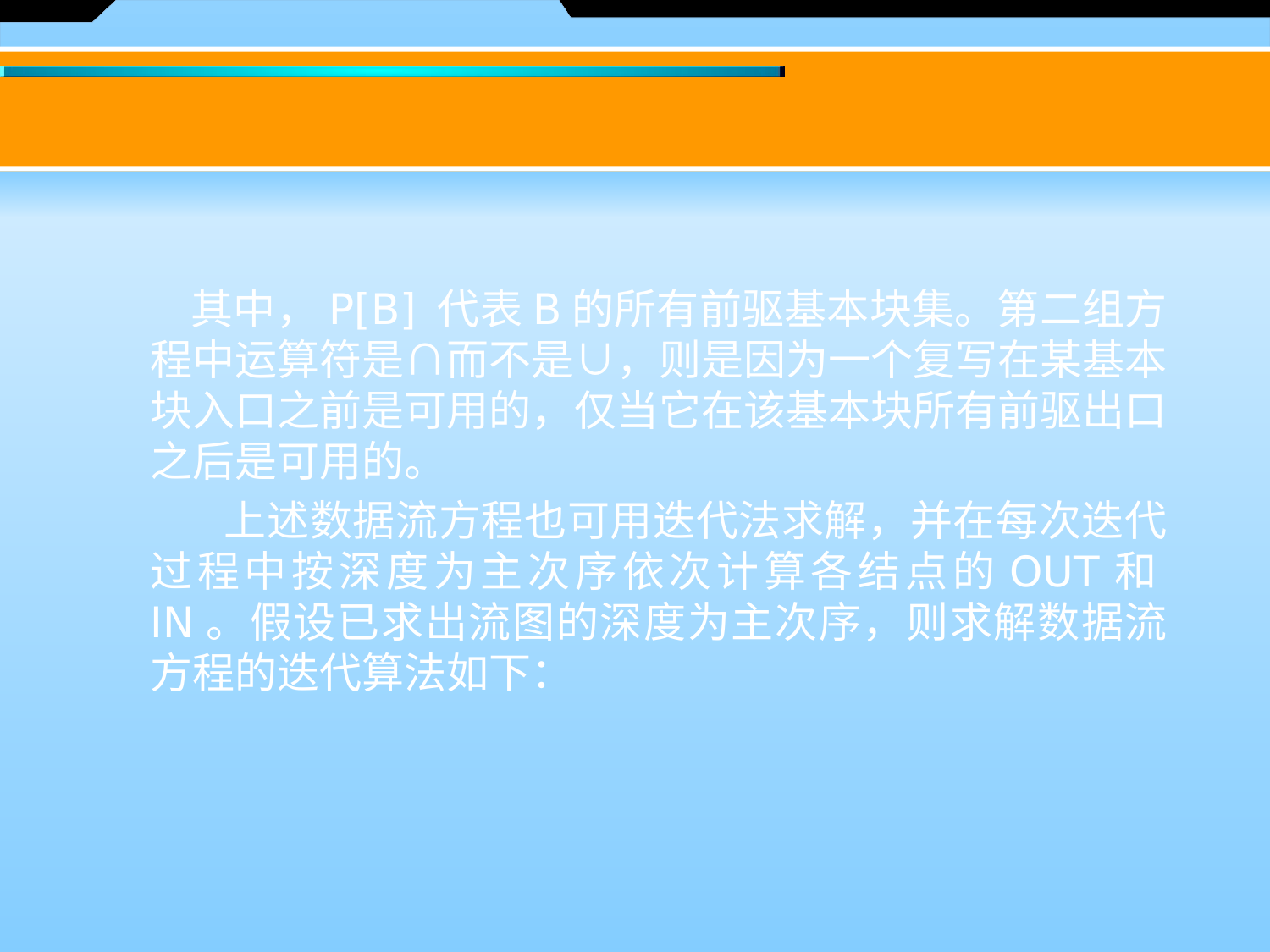

#
        其中，P[B] 代表B的所有前驱基本块集。第二组方程中运算符是∩而不是∪，则是因为一个复写在某基本块入口之前是可用的，仅当它在该基本块所有前驱出口之后是可用的。
           上述数据流方程也可用迭代法求解，并在每次迭代过程中按深度为主次序依次计算各结点的OUT和IN。假设已求出流图的深度为主次序，则求解数据流方程的迭代算法如下：